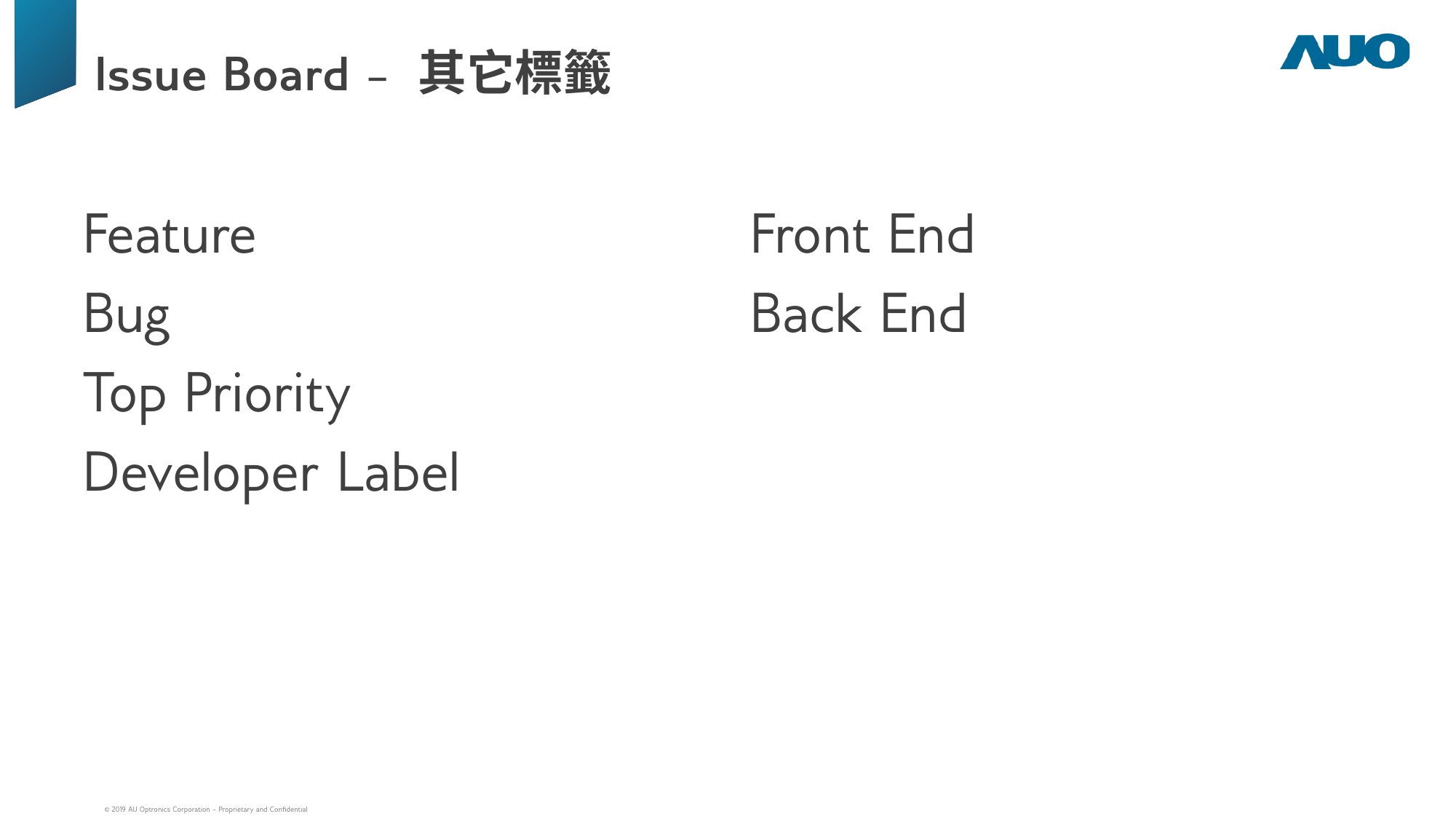

# Issue Board – 其它標籤
Feature
Bug
Top Priority
Developer Label
Front End
Back End